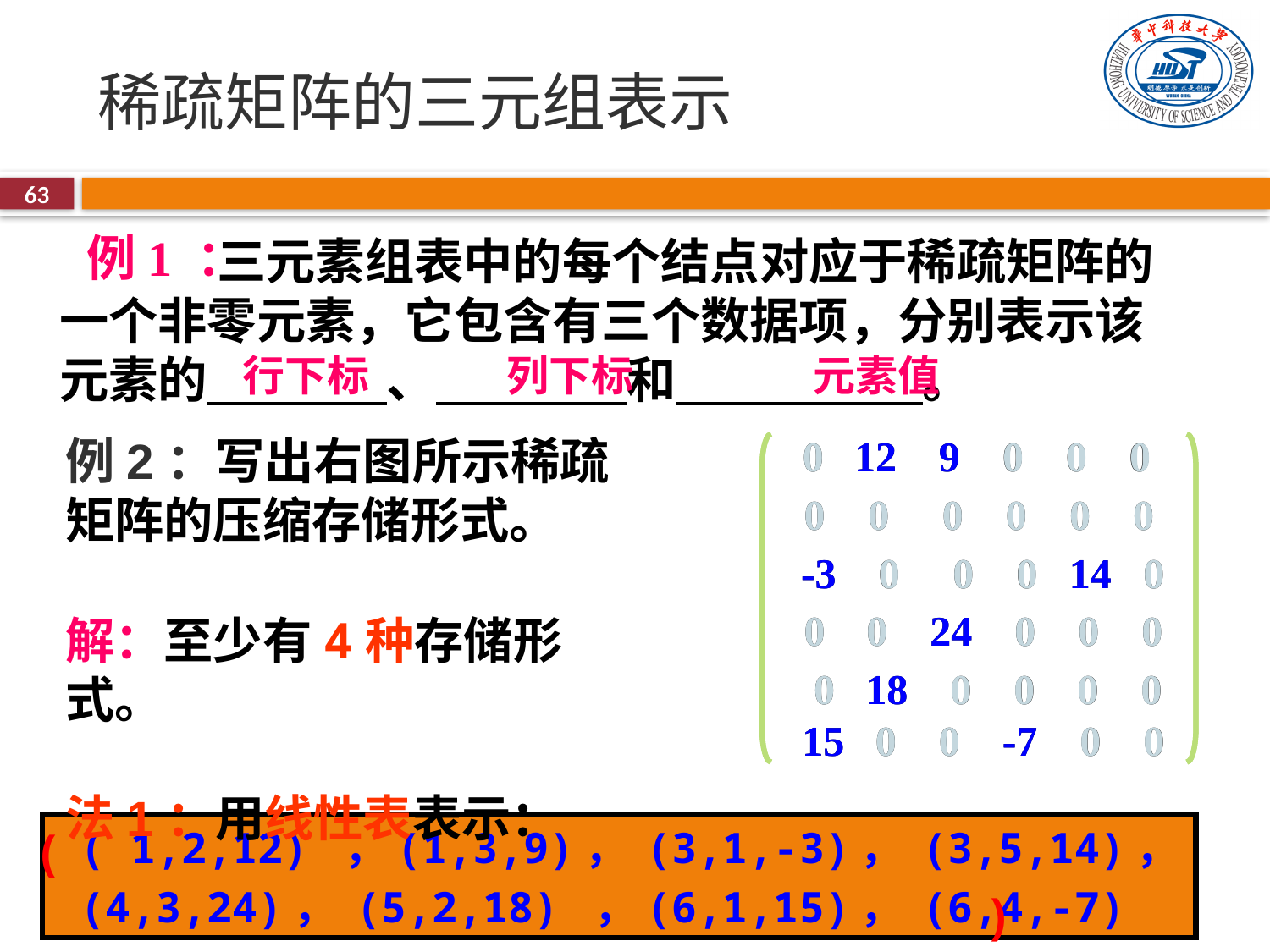

# 稀疏矩阵的三元组表示
63
例1 ：
             三元素组表中的每个结点对应于稀疏矩阵的一个非零元素，它包含有三个数据项，分别表示该元素的                、                 和                      。
行下标
列下标
元素值
例2：写出右图所示稀疏矩阵的压缩存储形式。

0     12    9    0    0    0

0       0     0    0    0    0
  -3    0     0    0   14   0
0      0    24    0    0    0
0     18    0    0    0    0
15     0    0    -7    0    0

0     12    9    0    0    0

0       0     0    0    0    0
  -3    0     0    0   14   0
0      0    24    0    0    0
0     18    0    0    0    0
15     0    0    -7    0    0
解：至少有4种存储形式。

法1：用线性表表示：
(
 ( 1,2,12) ，(1,3,9)， (3,1,-3)， (3,5,14)，
 (4,3,24)， (5,2,18) ，(6,1,15)， (6,4,-7)
华中科技大学
)